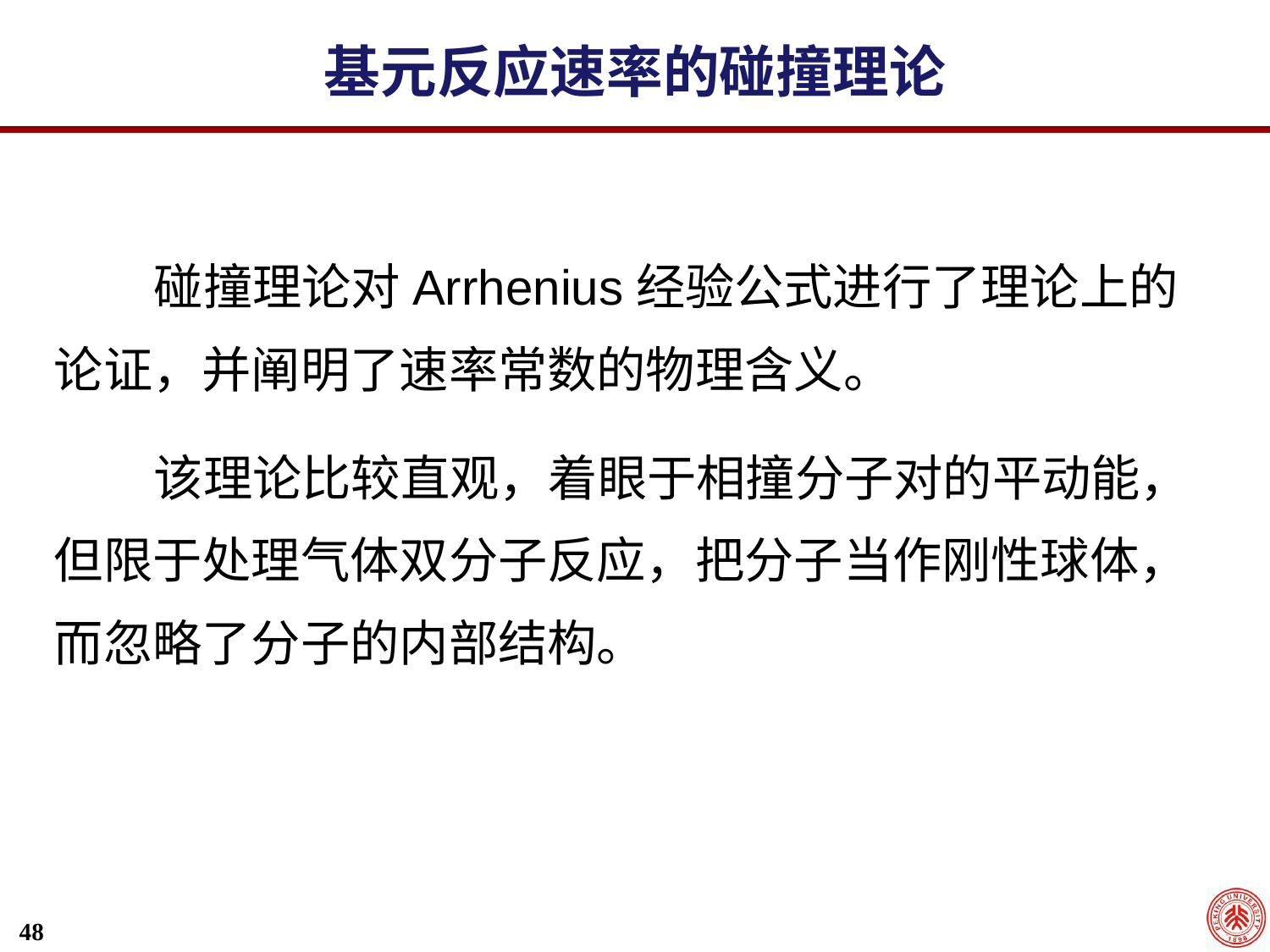

基元反应速率的碰撞理论

        碰撞理论对Arrhenius经验公式进行了理论上的论证，并阐明了速率常数的物理含义。
        该理论比较直观，着眼于相撞分子对的平动能，但限于处理气体双分子反应，把分子当作刚性球体，而忽略了分子的内部结构。
48